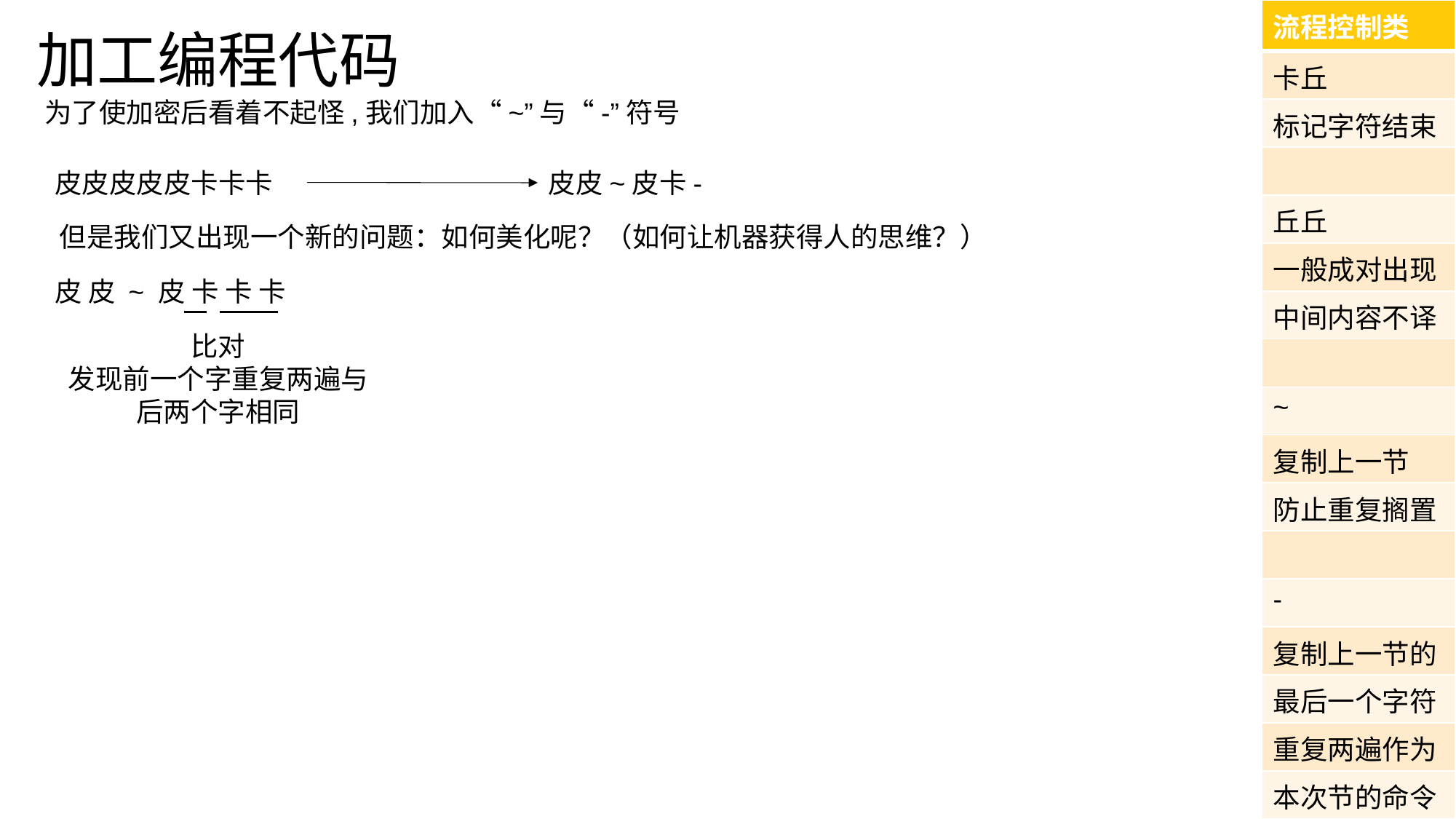

| 流程控制类 |
| --- |
| 卡丘 |
| 标记字符结束 |
|  |
| 丘丘 |
| 一般成对出现 |
| 中间内容不译 |
|  |
| ~ |
| 复制上一节 |
| 防止重复搁置 |
|  |
| - |
| 复制上一节的 |
| 最后一个字符 |
| 重复两遍作为 |
| 本次节的命令 |
加工编程代码
为了使加密后看着不起怪,我们加入“~”与“-”符号
皮皮皮皮皮卡卡卡
皮皮~皮卡-
但是我们又出现一个新的问题：如何美化呢？（如何让机器获得人的思维？）
皮 皮 ~ 皮 卡 卡 卡
比对
发现前一个字重复两遍与
后两个字相同